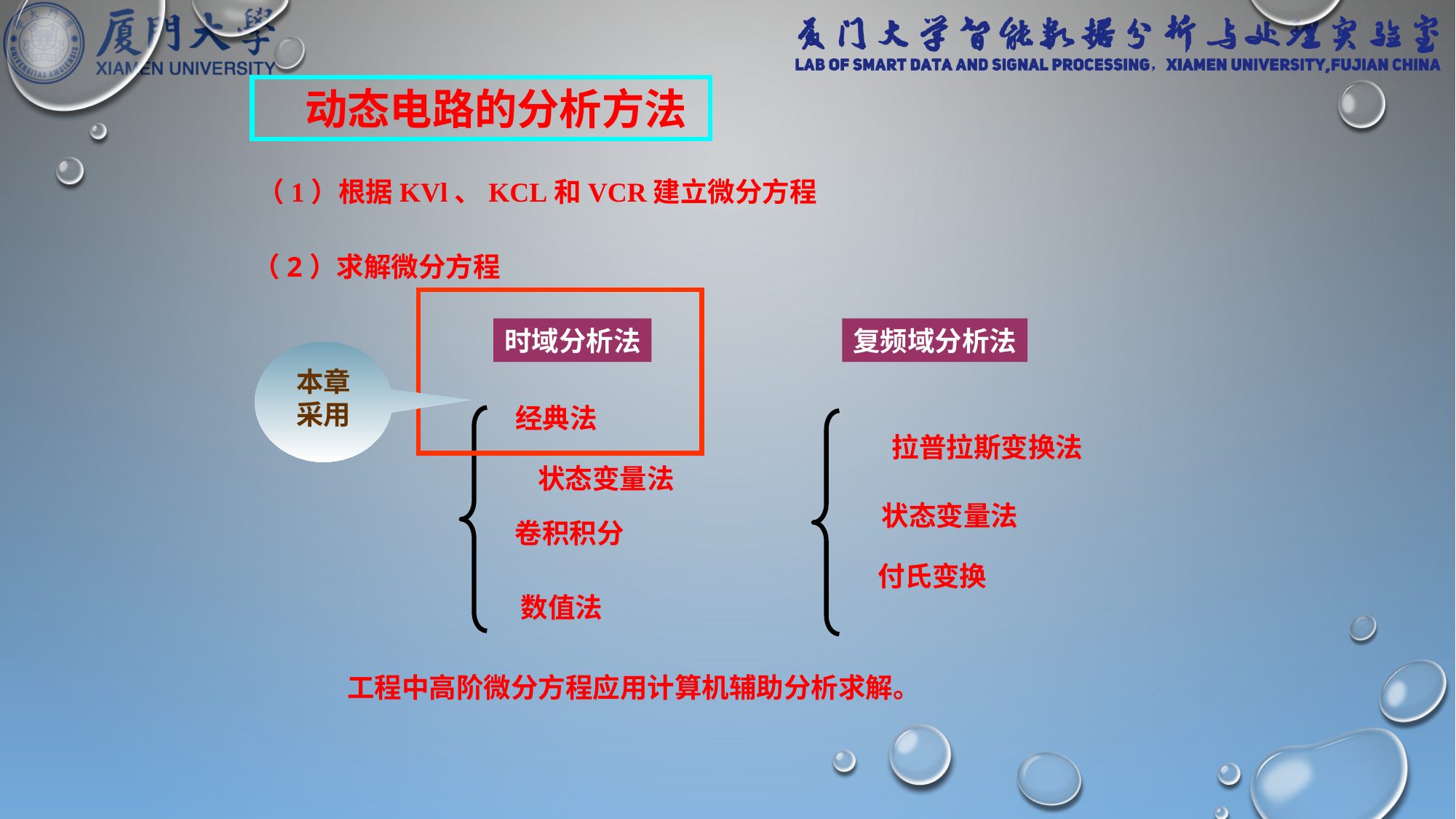

动态电路的分析方法
（1）根据KVl、KCL和VCR建立微分方程
 （2）求解微分方程

时域分析法
复频域分析法
本章采用
经典法

状态变量法
卷积积分
数值法

拉普拉斯变换法
状态变量法
付氏变换
 工程中高阶微分方程应用计算机辅助分析求解。